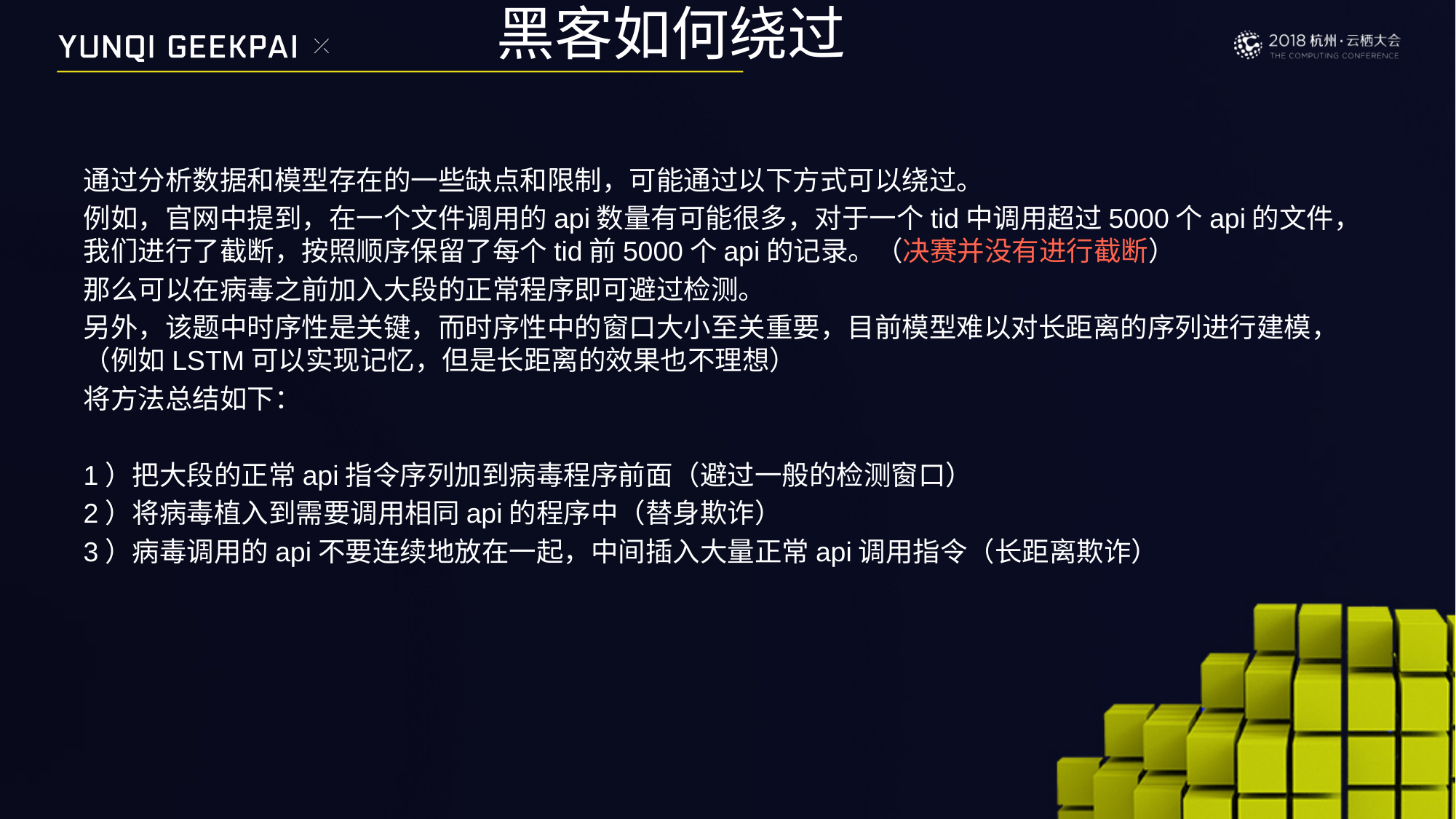

# 黑客如何绕过
通过分析数据和模型存在的一些缺点和限制，可能通过以下方式可以绕过。
例如，官网中提到，在一个文件调用的api数量有可能很多，对于一个tid中调用超过5000个api的文件，我们进行了截断，按照顺序保留了每个tid前5000个api的记录。（决赛并没有进行截断）
那么可以在病毒之前加入大段的正常程序即可避过检测。
另外，该题中时序性是关键，而时序性中的窗口大小至关重要，目前模型难以对长距离的序列进行建模，（例如LSTM可以实现记忆，但是长距离的效果也不理想）
将方法总结如下：

1）把大段的正常api指令序列加到病毒程序前面（避过一般的检测窗口）
2）将病毒植入到需要调用相同api的程序中（替身欺诈）
3）病毒调用的api不要连续地放在一起，中间插入大量正常api调用指令（长距离欺诈）